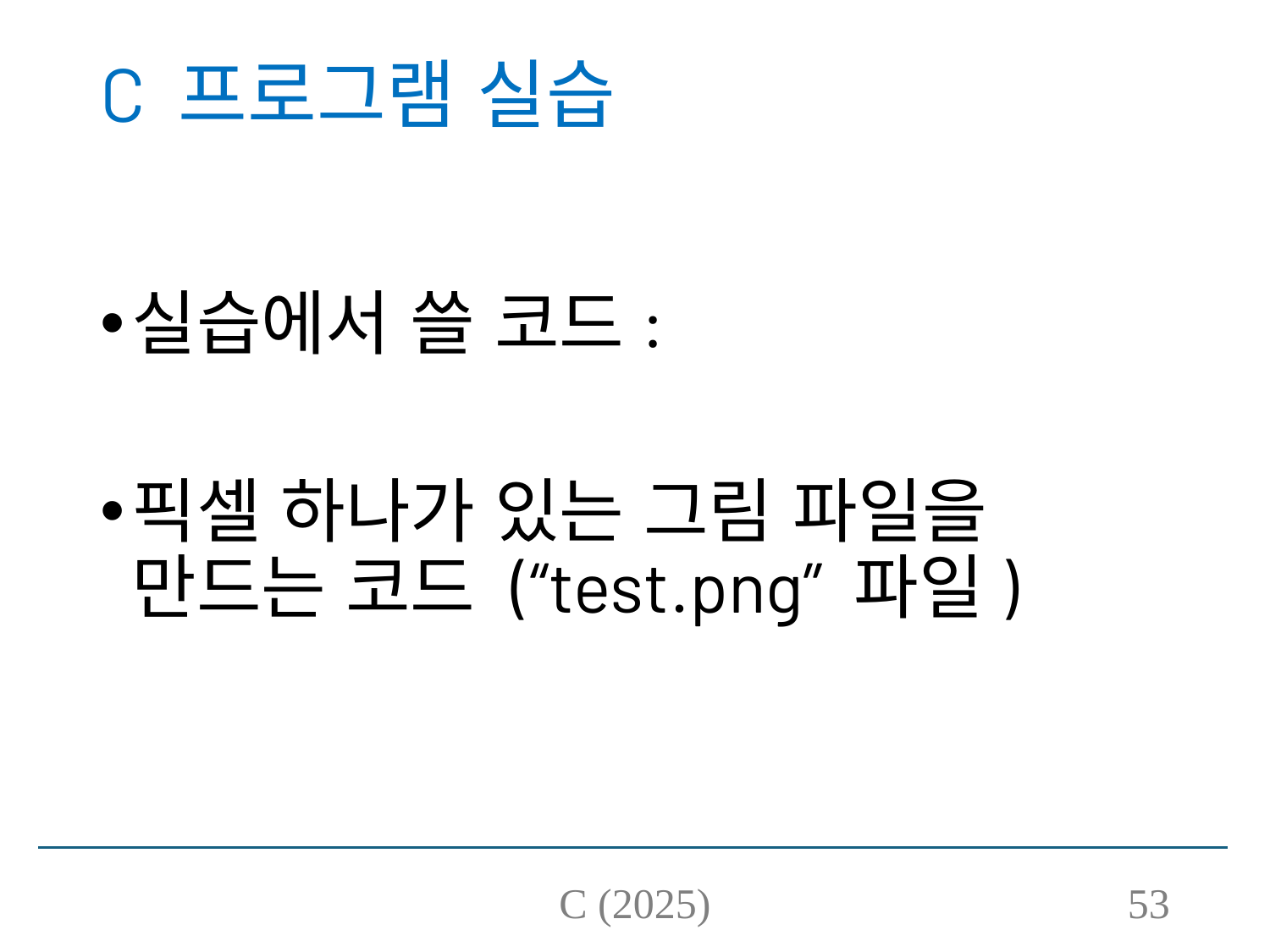

# C 프로그램 실습

실습에서 쓸 코드:

픽셀 하나가 있는 그림 파일을 만드는 코드 (“test.png” 파일)
C (2025)
53